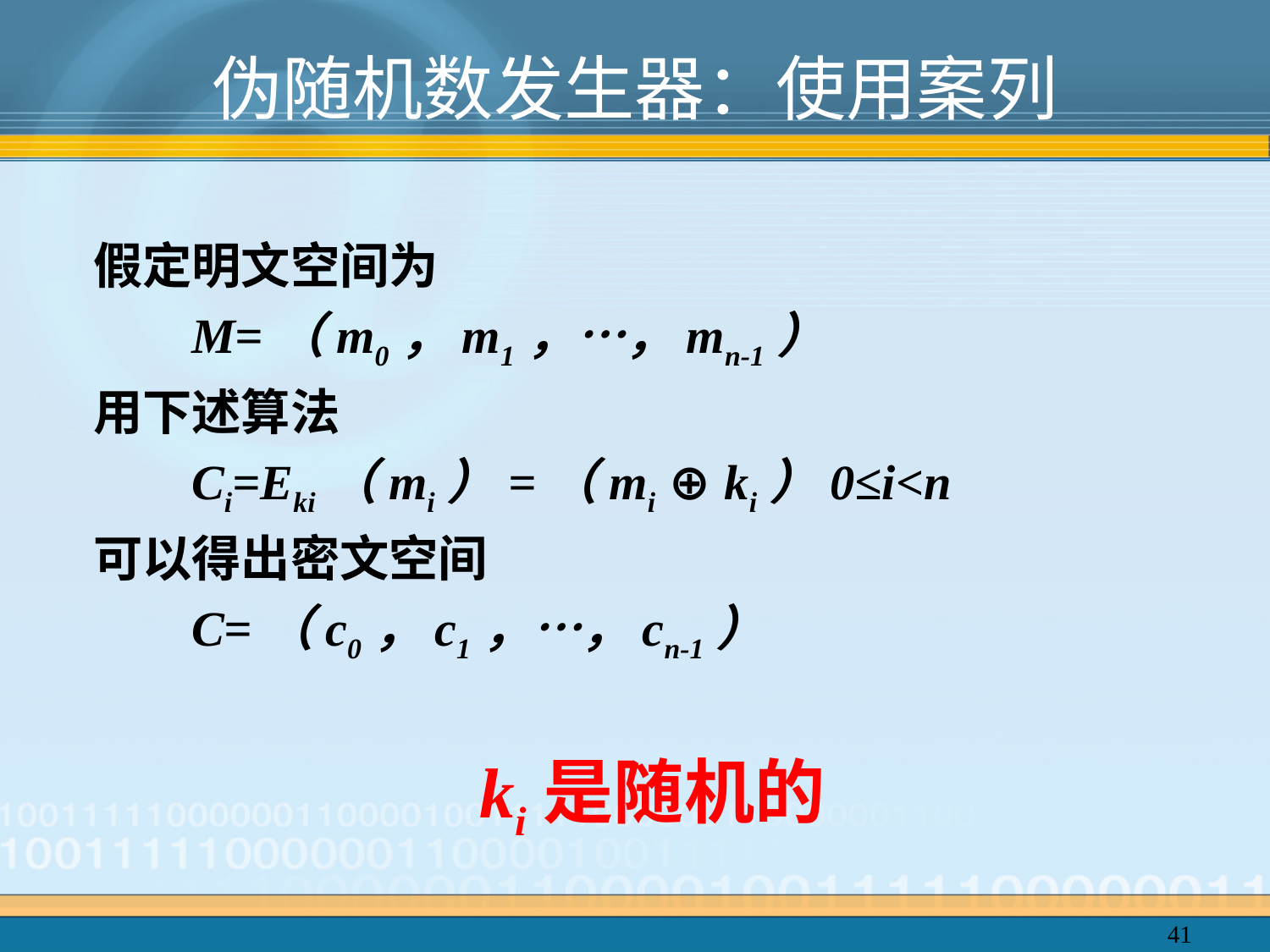

# 伪随机数发生器：使用案列

假定明文空间为
        M=（m0，m1，…，mn-1）
用下述算法
        Ci=Eki（mi）=（mi ⊕ ki）0≤i<n
可以得出密文空间
        C=（c0，c1，…，cn-1）

ki是随机的
41